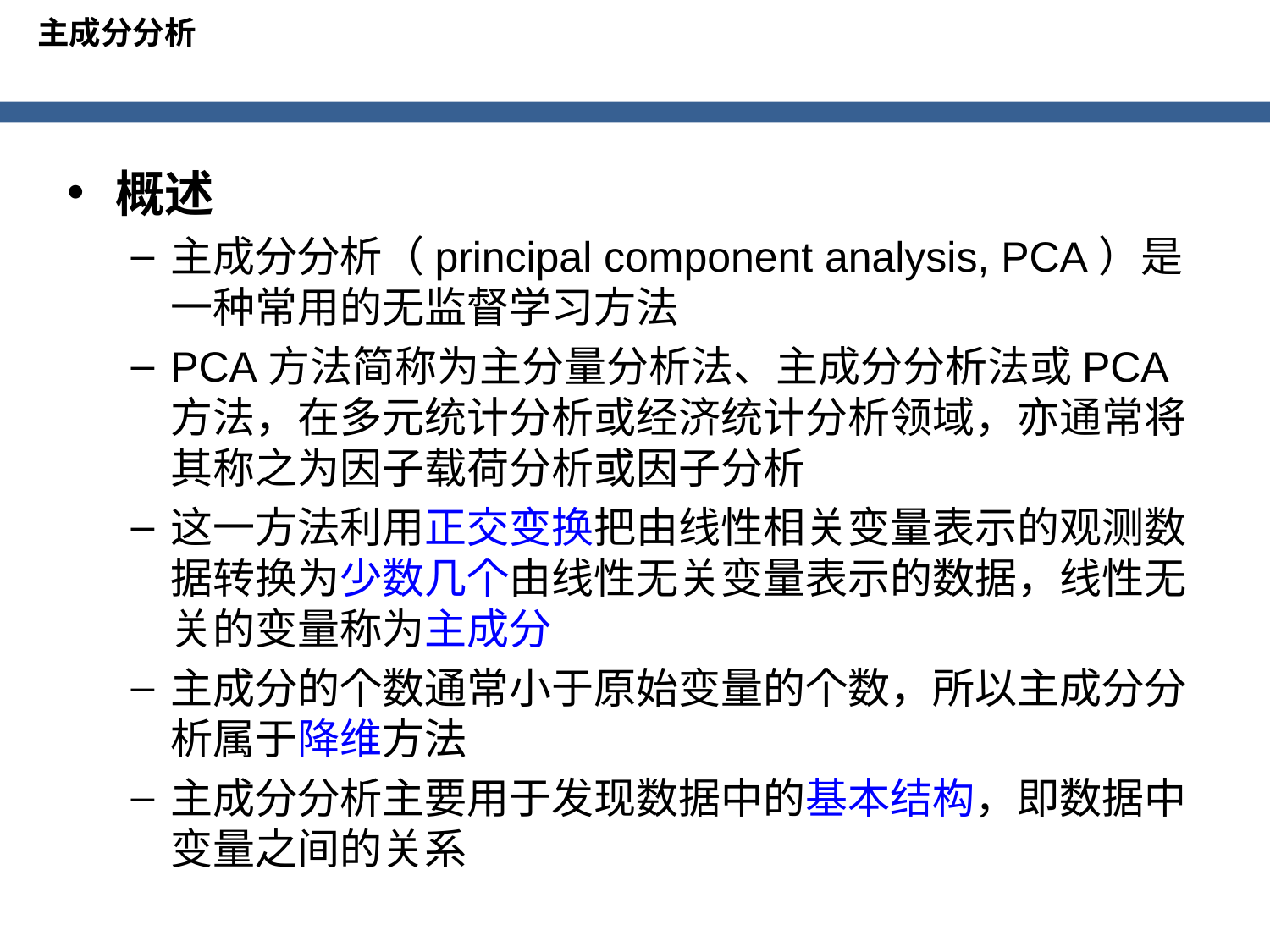

主成分分析
概述
主成分分析（principal component analysis, PCA）是一种常用的无监督学习方法
PCA方法简称为主分量分析法、主成分分析法或PCA方法，在多元统计分析或经济统计分析领域，亦通常将其称之为因子载荷分析或因子分析
这一方法利用正交变换把由线性相关变量表示的观测数据转换为少数几个由线性无关变量表示的数据，线性无关的变量称为主成分
主成分的个数通常小于原始变量的个数，所以主成分分析属于降维方法
主成分分析主要用于发现数据中的基本结构，即数据中变量之间的关系